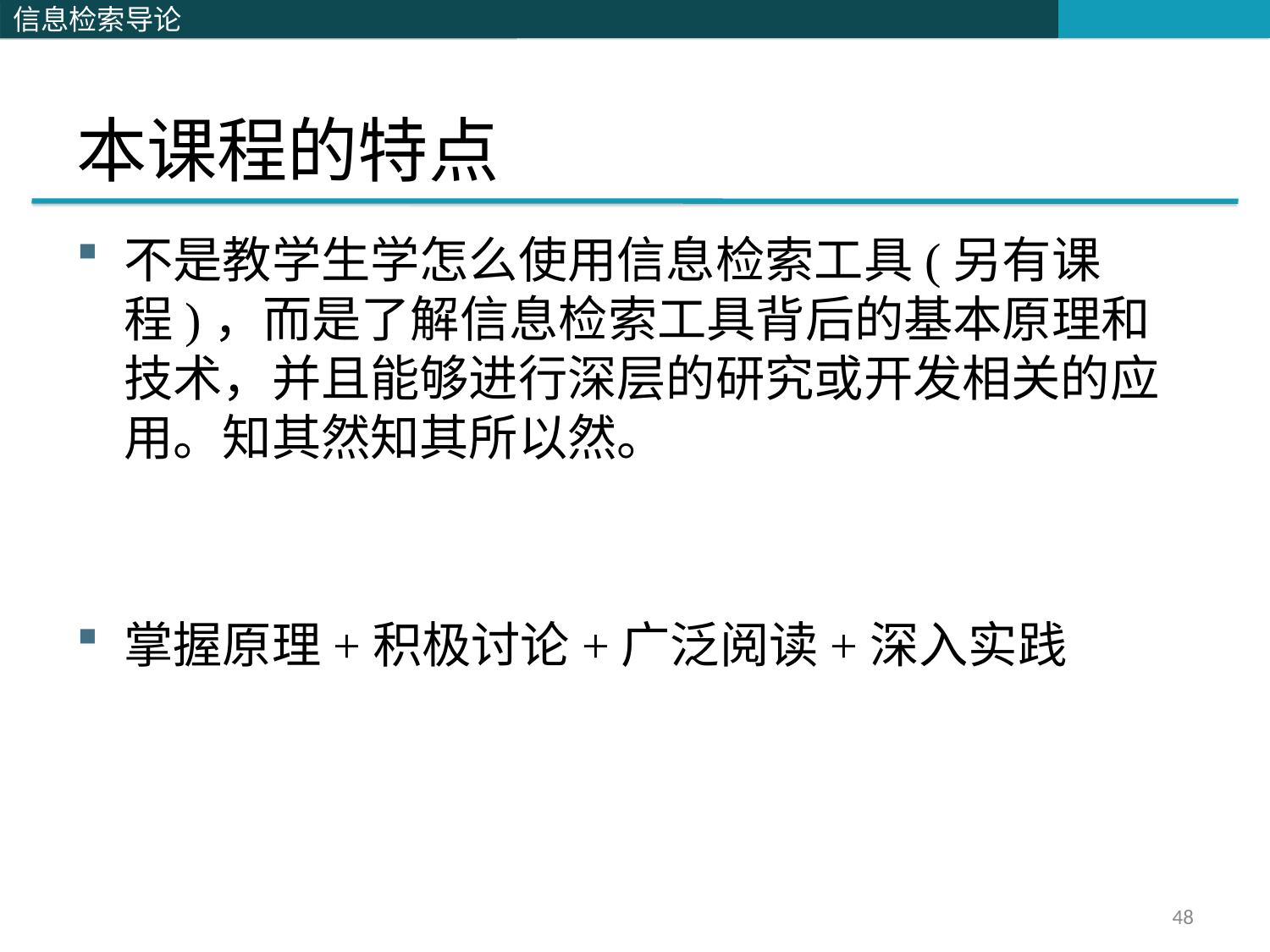

# 本课程的特点
不是教学生学怎么使用信息检索工具(另有课程)，而是了解信息检索工具背后的基本原理和技术，并且能够进行深层的研究或开发相关的应用。知其然知其所以然。

掌握原理+积极讨论+广泛阅读+深入实践
48